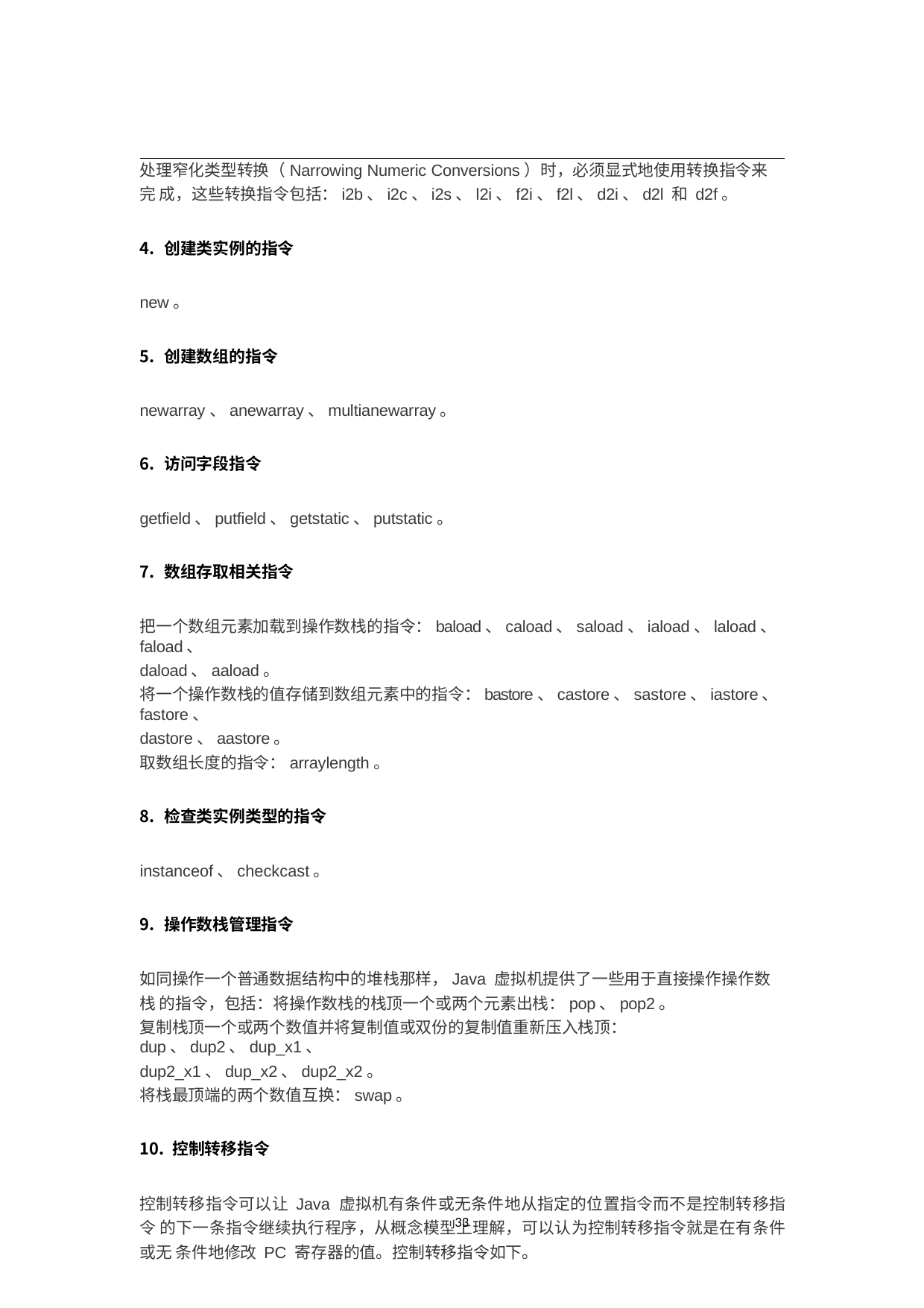

处理窄化类型转换（Narrowing Numeric Conversions）时，必须显式地使用转换指令来完 成，这些转换指令包括：i2b、i2c、i2s、l2i、f2i、f2l、d2i、d2l 和 d2f。

创建类实例的指令

new。

创建数组的指令

newarray、anewarray、multianewarray。

访问字段指令

getfield、putfield、getstatic、putstatic。

数组存取相关指令

把一个数组元素加载到操作数栈的指令：baload、caload、saload、iaload、laload、faload、
daload、aaload。
将一个操作数栈的值存储到数组元素中的指令：bastore、castore、sastore、iastore、fastore、
dastore、aastore。
取数组长度的指令：arraylength。

检查类实例类型的指令

instanceof、checkcast。

操作数栈管理指令

如同操作一个普通数据结构中的堆栈那样，Java 虚拟机提供了一些用于直接操作操作数栈 的指令，包括：将操作数栈的栈顶一个或两个元素出栈：pop、pop2。
复制栈顶一个或两个数值并将复制值或双份的复制值重新压入栈顶：dup、dup2、dup_x1、
dup2_x1、dup_x2、dup2_x2。
将栈最顶端的两个数值互换：swap。

控制转移指令

控制转移指令可以让Java 虚拟机有条件或无条件地从指定的位置指令而不是控制转移指令 的下一条指令继续执行程序，从概念模型上理解，可以认为控制转移指令就是在有条件或无 条件地修改 PC 寄存器的值。控制转移指令如下。

33